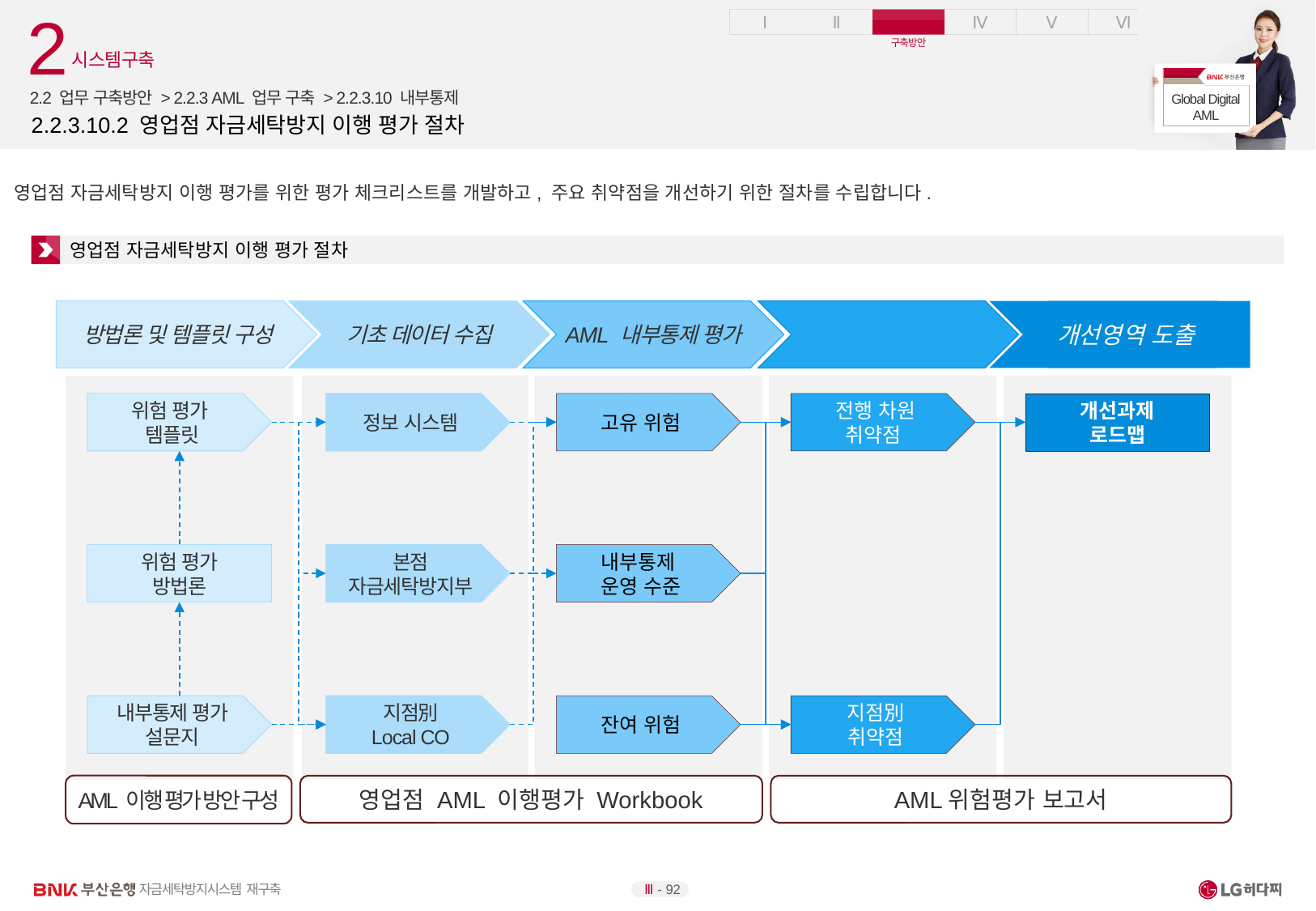

2
시스템구축
2.2 업무 구축방안 > 2.2.3 AML 업무 구축 > 2.2.3.10 내부통제
# 2.2.3.10.2 영업점 자금세탁방지 이행 평가 절차
영업점 자금세탁방지 이행 평가를 위한 평가 체크리스트를 개발하고, 주요 취약점을 개선하기 위한 절차를 수립합니다.
영업점 자금세탁방지 이행 평가 절차

개선영역 도출

방법론 및 템플릿 구성
기초 데이터 수집
AML 내부통제 평가
주요 취약점 식별

위험 평가
템플릿
정보 시스템
고유 위험
전행 차원
취약점
개선과제
로드맵

위험 평가
방법론
본점
자금세탁방지부
내부통제
운영 수준
내부통제 평가 설문지
지점別
Local CO
잔여 위험
지점別
취약점
AML 이행 평가 방안 구성
영업점 AML 이행평가 Workbook
AML위험평가 보고서
Ⅲ - 92